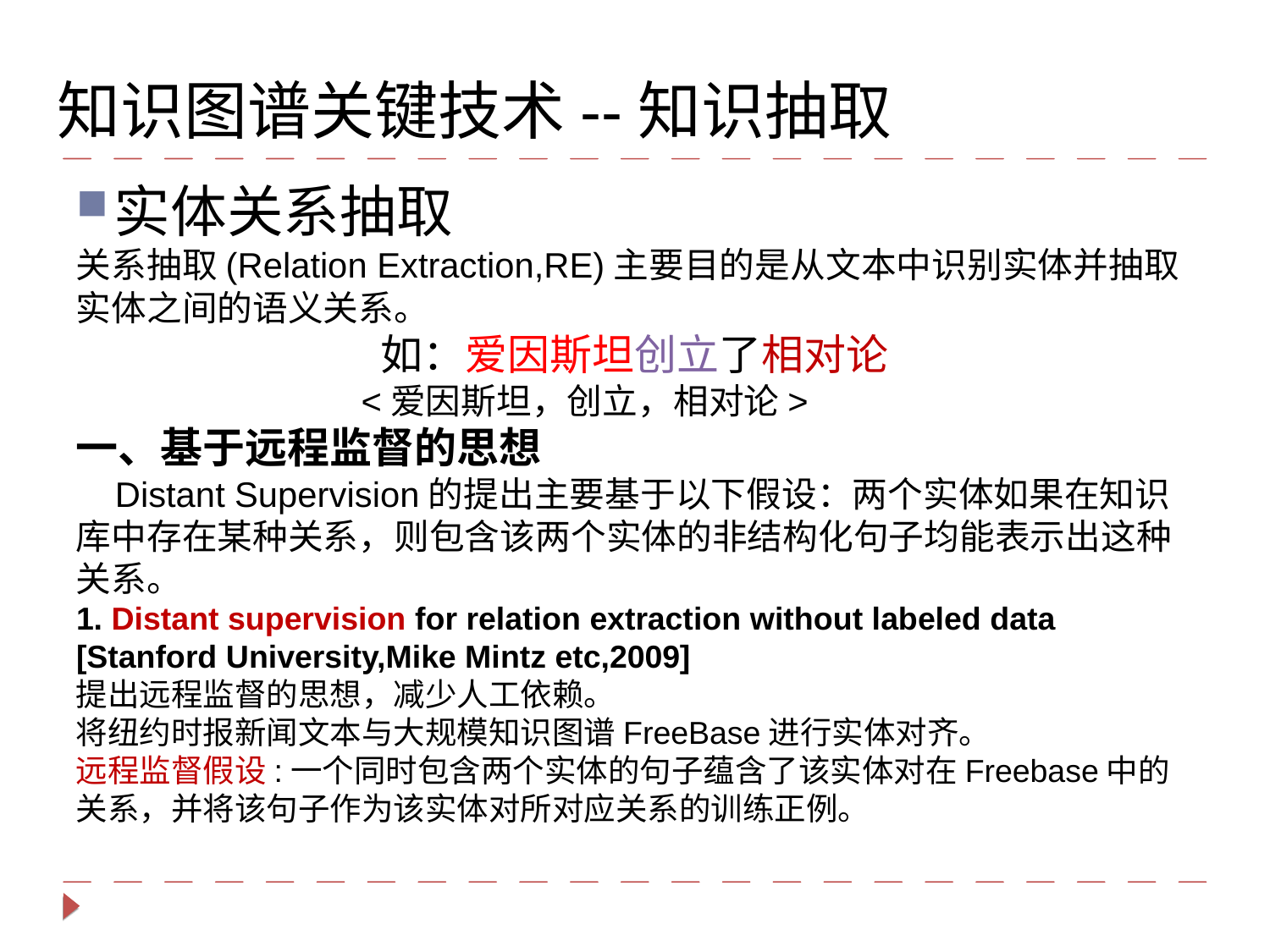

知识图谱关键技术--知识抽取
实体关系抽取
关系抽取(Relation Extraction,RE)主要目的是从文本中识别实体并抽取实体之间的语义关系。
如：爱因斯坦创立了相对论
<爱因斯坦，创立，相对论>
一、基于远程监督的思想
    Distant Supervision的提出主要基于以下假设：两个实体如果在知识库中存在某种关系，则包含该两个实体的非结构化句子均能表示出这种关系。
1. Distant supervision for relation extraction without labeled data [Stanford University,Mike Mintz etc,2009]
提出远程监督的思想，减少人工依赖。
将纽约时报新闻文本与大规模知识图谱FreeBase进行实体对齐。
远程监督假设:一个同时包含两个实体的句子蕴含了该实体对在Freebase中的关系，并将该句子作为该实体对所对应关系的训练正例。